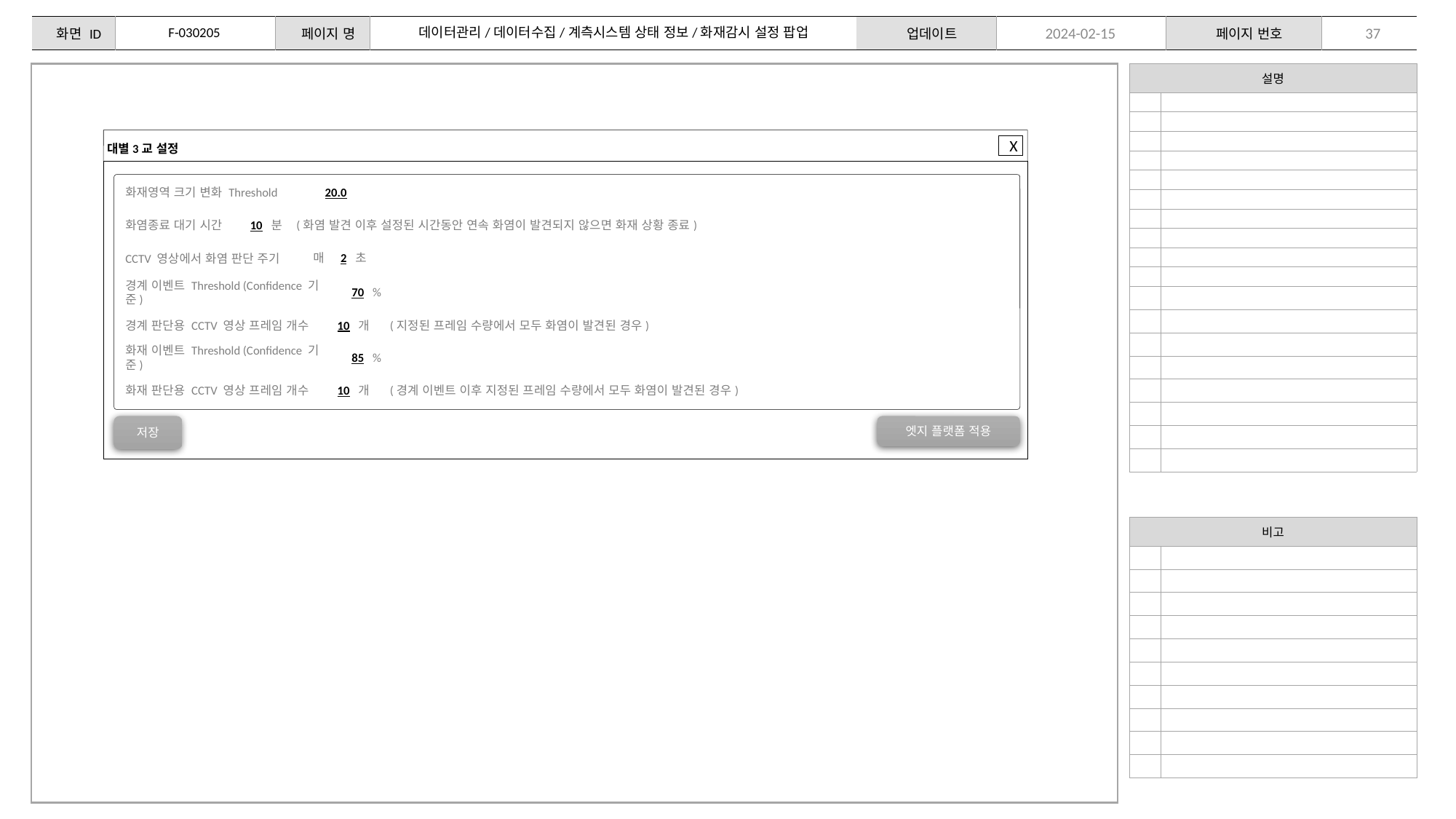

F-030205
데이터관리/데이터수집/계측시스템 상태 정보/화재감시 설정 팝업
37
2024-02-15
| 설명 |  |
| --- | --- |
|  |  |
|  |  |
|  |  |
|  |  |
|  |  |
|  |  |
|  |  |
|  |  |
|  |  |
|  |  |
|  |  |
|  |  |
|  |  |
|  |  |
|  |  |
|  |  |
|  |  |
|  |  |

대별3교 설정
X

화재영역 크기 변화 Threshold
20.0
화염종료 대기 시간
10
분
(화염 발견 이후 설정된 시간동안 연속 화염이 발견되지 않으면 화재 상황 종료)
매
2
초
CCTV 영상에서 화염 판단 주기
경계 이벤트 Threshold (Confidence 기준)
70
%
경계 판단용 CCTV 영상 프레임 개수
10
개
(지정된 프레임 수량에서 모두 화염이 발견된 경우)
화재 이벤트 Threshold (Confidence 기준)
85
%
화재 판단용 CCTV 영상 프레임 개수
10
개
(경계 이벤트 이후 지정된 프레임 수량에서 모두 화염이 발견된 경우)
저장
엣지 플랫폼 적용
| 비고 |  |
| --- | --- |
|  |  |
|  |  |
|  |  |
|  |  |
|  |  |
|  |  |
|  |  |
|  |  |
|  |  |
|  |  |